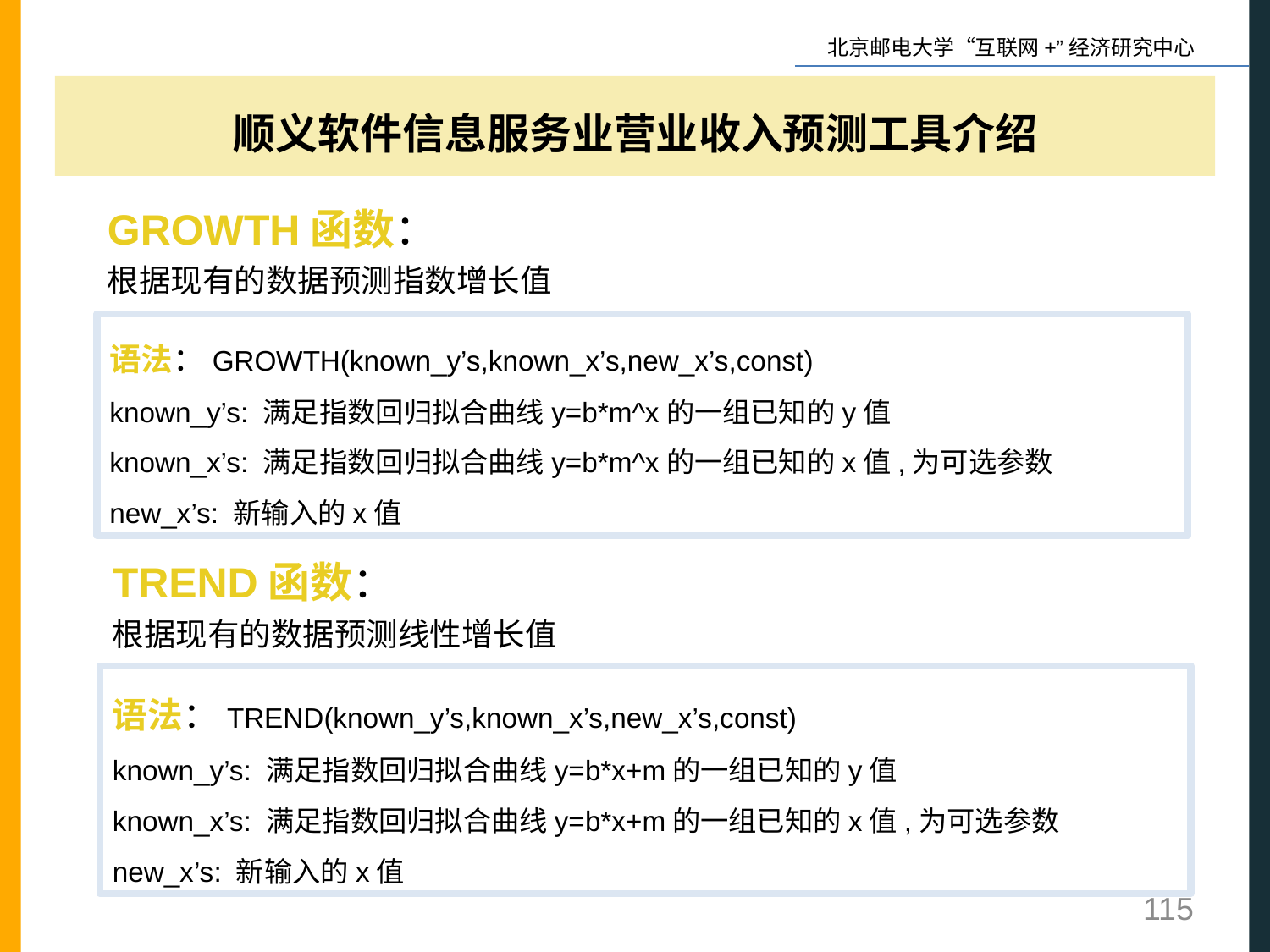

顺义软件信息服务业营业收入预测工具介绍
GROWTH函数：
根据现有的数据预测指数增长值
语法：GROWTH(known_y’s,known_x’s,new_x’s,const)
known_y’s: 满足指数回归拟合曲线y=b*m^x的一组已知的y值
known_x’s: 满足指数回归拟合曲线y=b*m^x的一组已知的x值,为可选参数
new_x’s: 新输入的x值
TREND函数：
根据现有的数据预测线性增长值
语法：TREND(known_y’s,known_x’s,new_x’s,const)
known_y’s: 满足指数回归拟合曲线y=b*x+m的一组已知的y值
known_x’s: 满足指数回归拟合曲线y=b*x+m的一组已知的x值,为可选参数
new_x’s: 新输入的x值
115